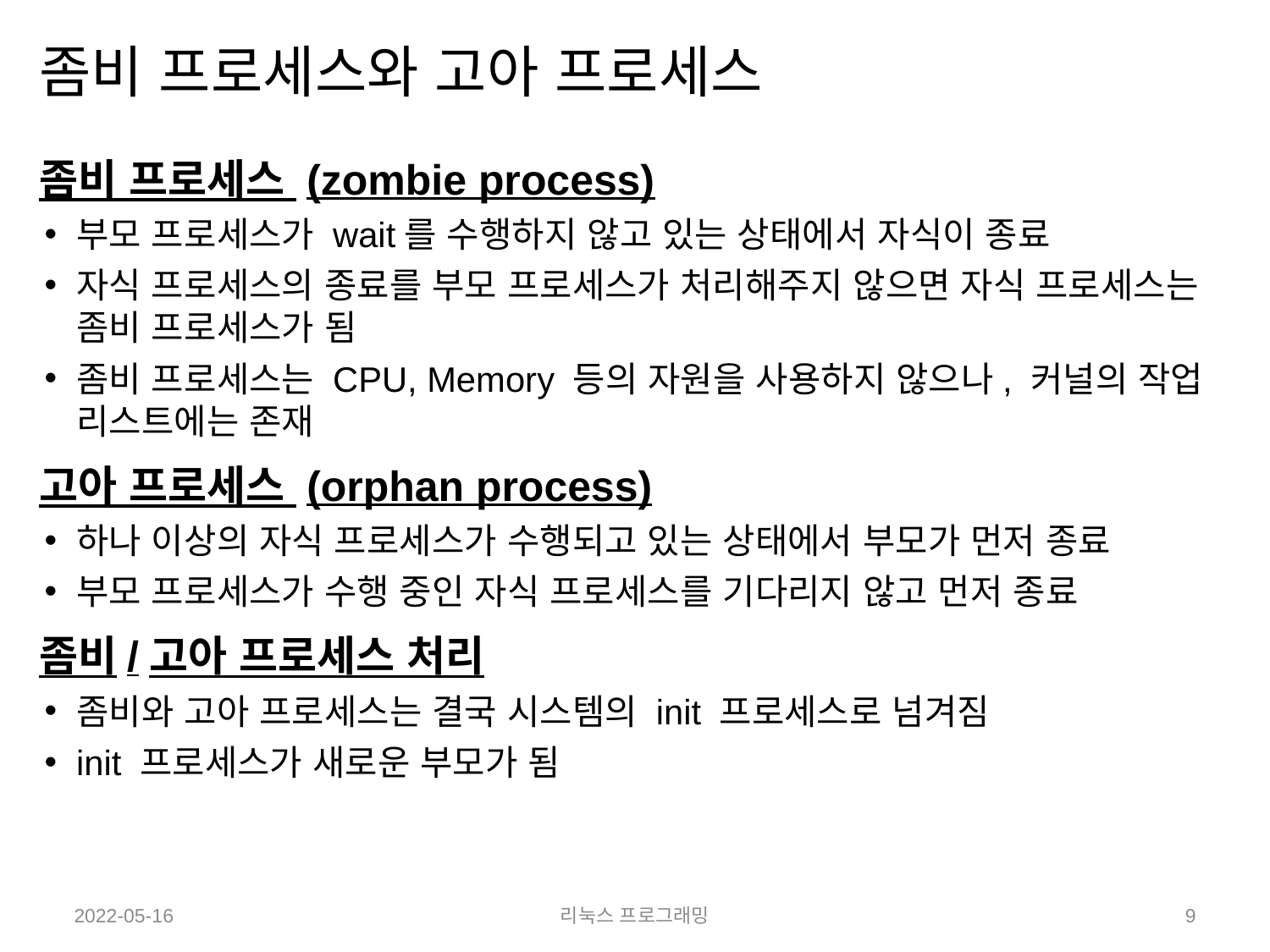

# 좀비 프로세스와 고아 프로세스
좀비 프로세스 (zombie process)
부모 프로세스가 wait를 수행하지 않고 있는 상태에서 자식이 종료
자식 프로세스의 종료를 부모 프로세스가 처리해주지 않으면 자식 프로세스는 좀비 프로세스가 됨
좀비 프로세스는 CPU, Memory 등의 자원을 사용하지 않으나, 커널의 작업 리스트에는 존재
고아 프로세스 (orphan process)
하나 이상의 자식 프로세스가 수행되고 있는 상태에서 부모가 먼저 종료
부모 프로세스가 수행 중인 자식 프로세스를 기다리지 않고 먼저 종료
좀비/고아 프로세스 처리
좀비와 고아 프로세스는 결국 시스템의 init 프로세스로 넘겨짐
init 프로세스가 새로운 부모가 됨

2022-05-16
리눅스 프로그래밍
9